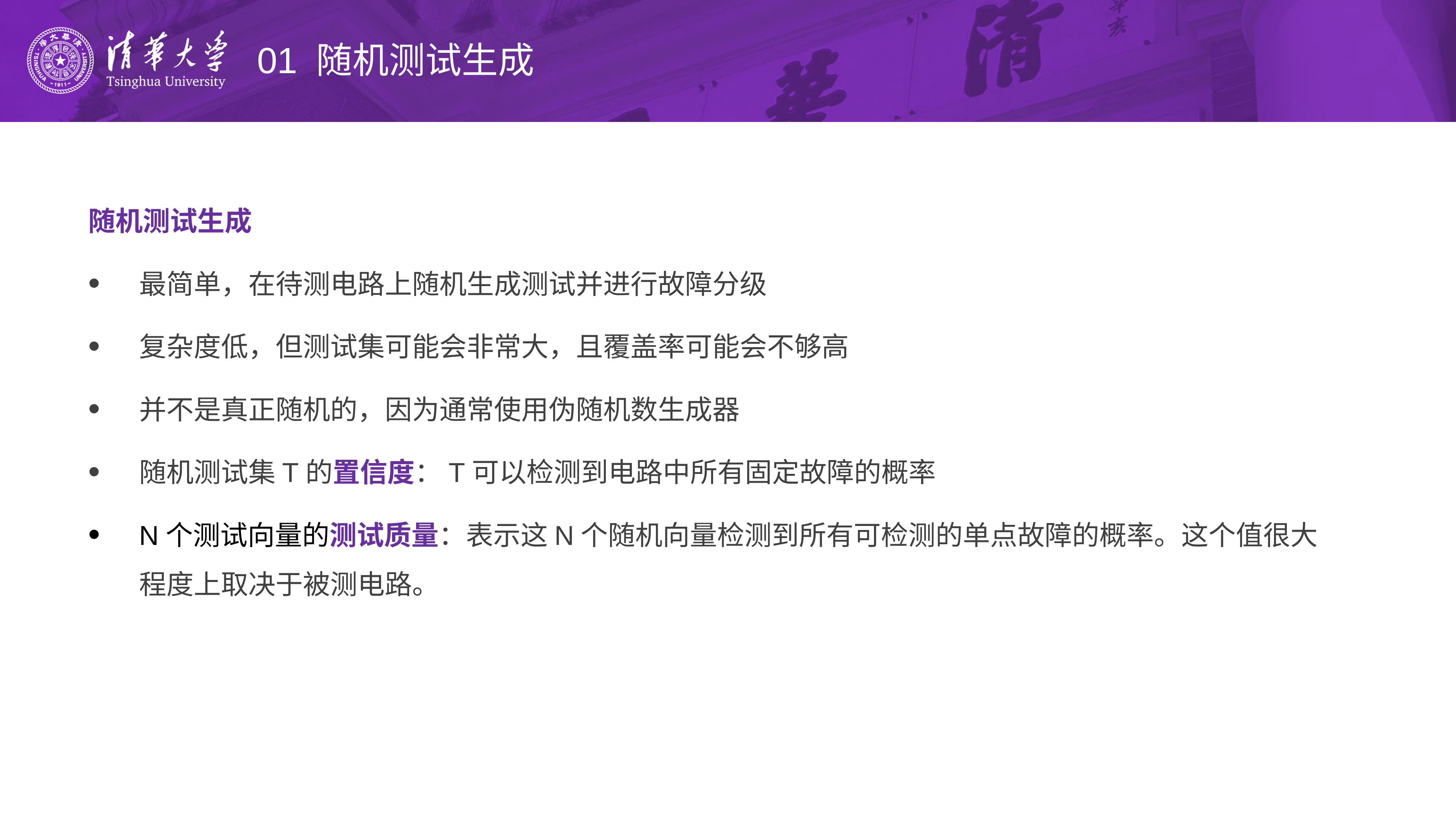

# 01 随机测试生成
随机测试生成
最简单，在待测电路上随机生成测试并进行故障分级
复杂度低，但测试集可能会非常大，且覆盖率可能会不够高
并不是真正随机的，因为通常使用伪随机数生成器
随机测试集T的置信度：T可以检测到电路中所有固定故障的概率
N个测试向量的测试质量：表示这N个随机向量检测到所有可检测的单点故障的概率。这个值很大程度上取决于被测电路。